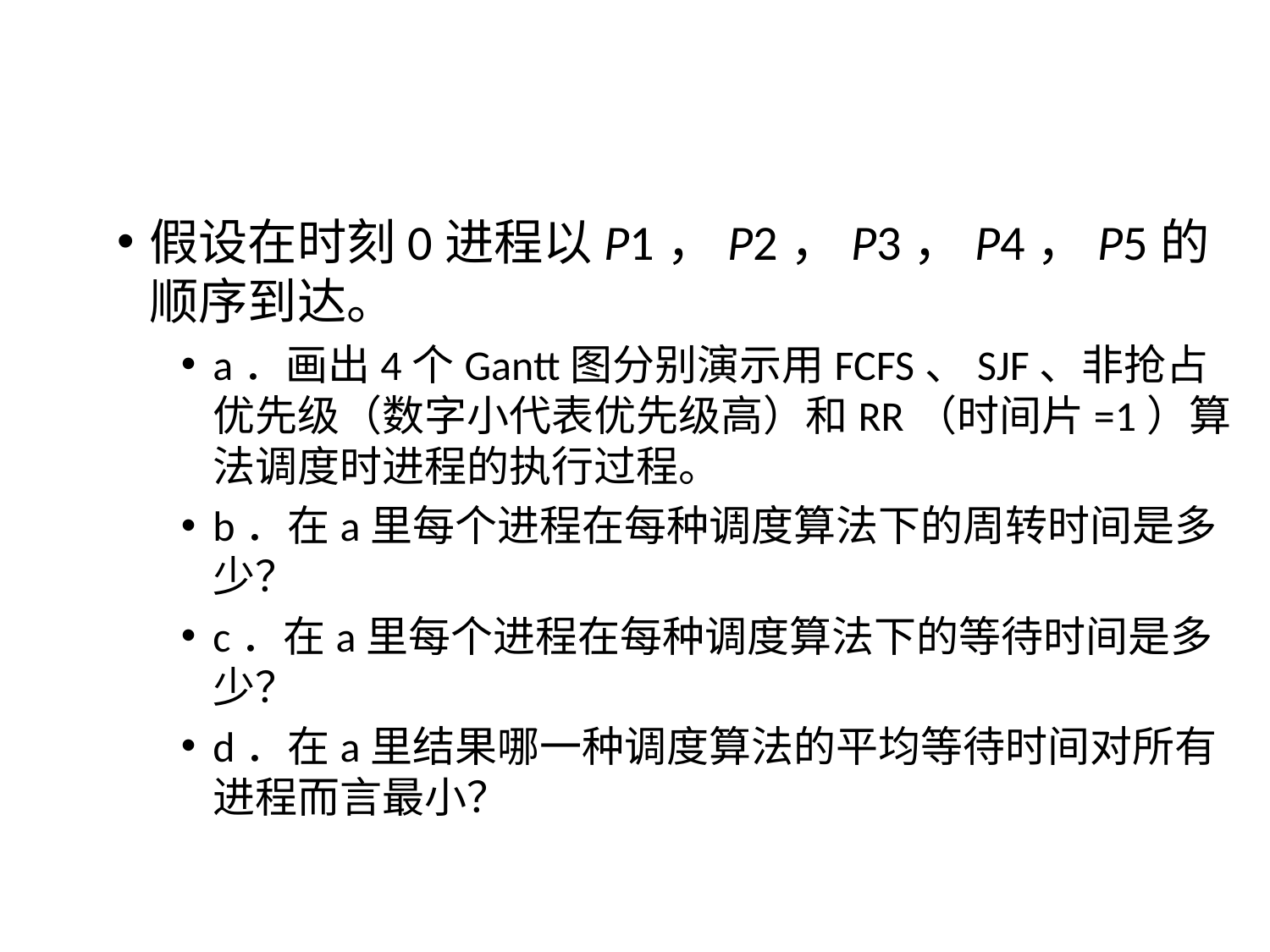

#
假设在时刻0进程以P1，P2，P3，P4，P5的顺序到达。
a．画出4个Gantt图分别演示用FCFS、SJF、非抢占优先级（数字小代表优先级高）和RR（时间片=1）算法调度时进程的执行过程。
b．在a里每个进程在每种调度算法下的周转时间是多少？
c．在a里每个进程在每种调度算法下的等待时间是多少？
d．在a里结果哪一种调度算法的平均等待时间对所有进程而言最小？